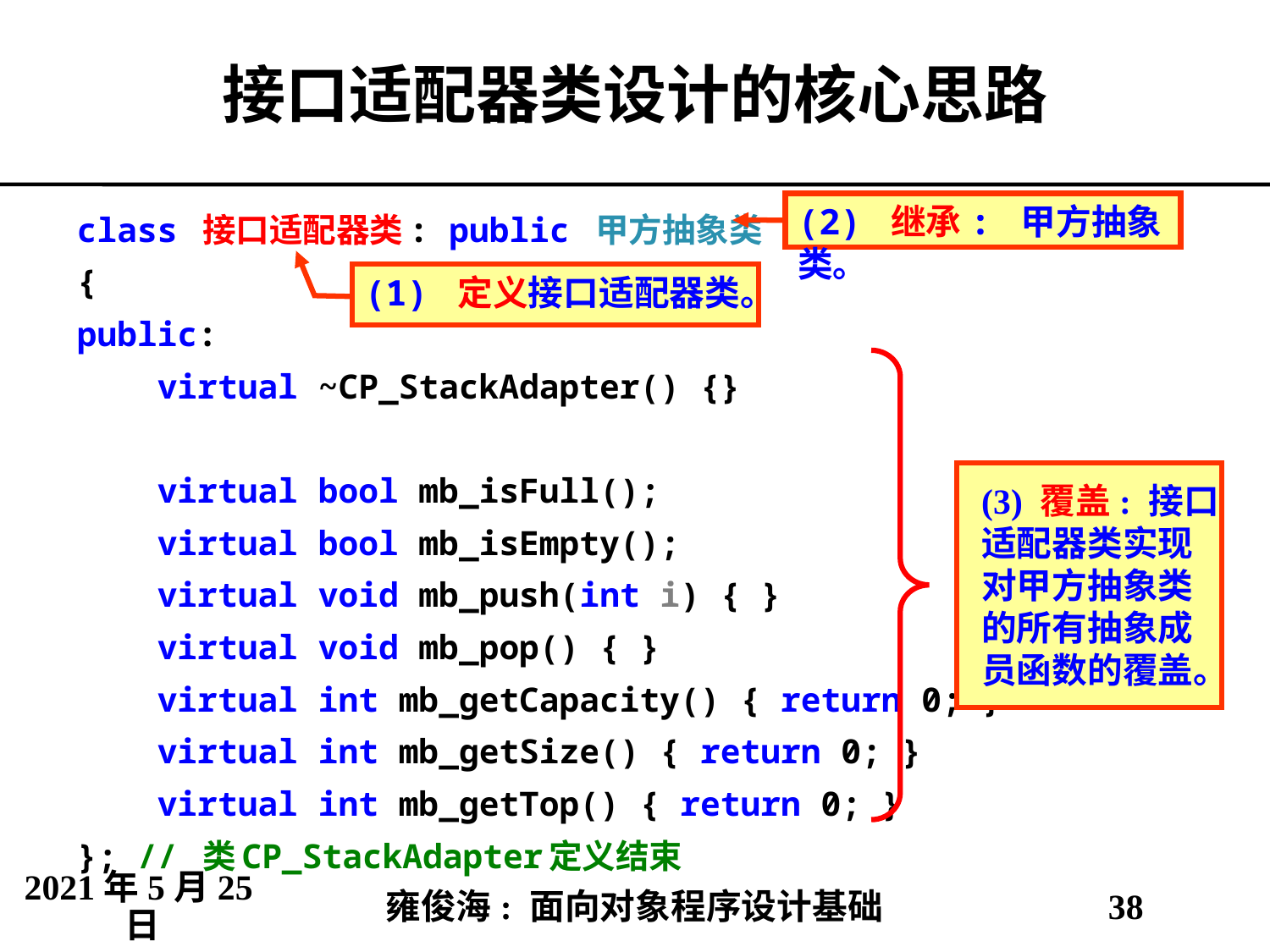

# 接口适配器类设计的核心思路

(2) 继承: 甲方抽象类。
class 接口适配器类: public 甲方抽象类
{
public:
    virtual ~CP_StackAdapter() {}

    virtual bool mb_isFull();
    virtual bool mb_isEmpty();
    virtual void mb_push(int i) { }
    virtual void mb_pop() { }
    virtual int mb_getCapacity() { return 0; }
    virtual int mb_getSize() { return 0; }
    virtual int mb_getTop() { return 0; }
}; // 类CP_StackAdapter定义结束
(1) 定义接口适配器类。

(3) 覆盖: 接口适配器类实现对甲方抽象类的所有抽象成员函数的覆盖。
2021年5月25日
雍俊海: 面向对象程序设计基础
38